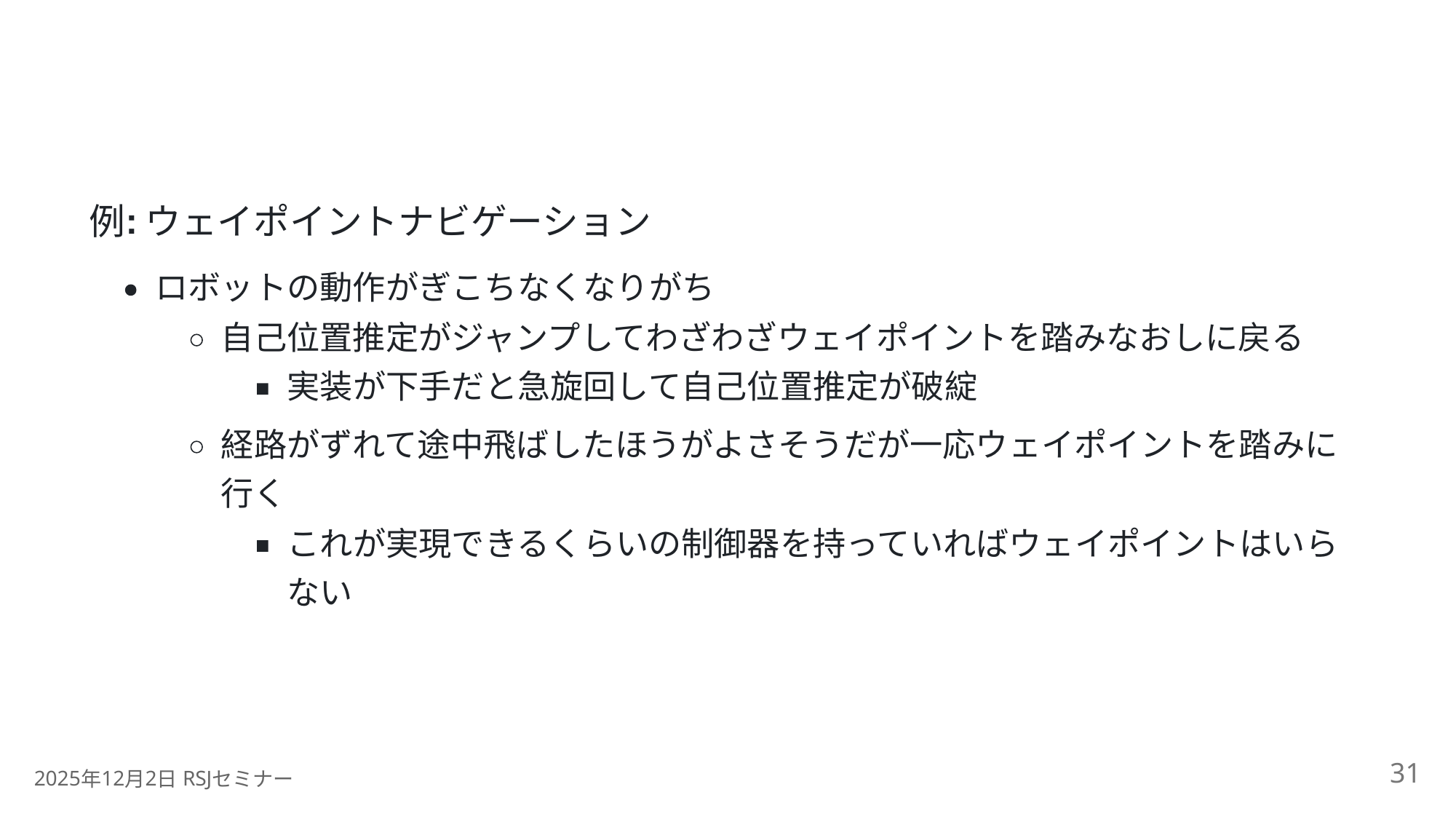

:
例
ウェイポイントナビゲーション
ロボットの動作がぎこちなくなりがち

自己位置推定がジャンプしてわざわざウェイポイントを踏みなおしに戻る

実装が下手だと急旋回して自己位置推定が破綻

経路がずれて途中飛ばしたほうがよさそうだが一応ウェイポイントを踏みに

行く
これが実現できるくらいの制御器を持っていればウェイポイントはいら

ない
31
2025
12
2
 RSJ
年
月
日
セミナー